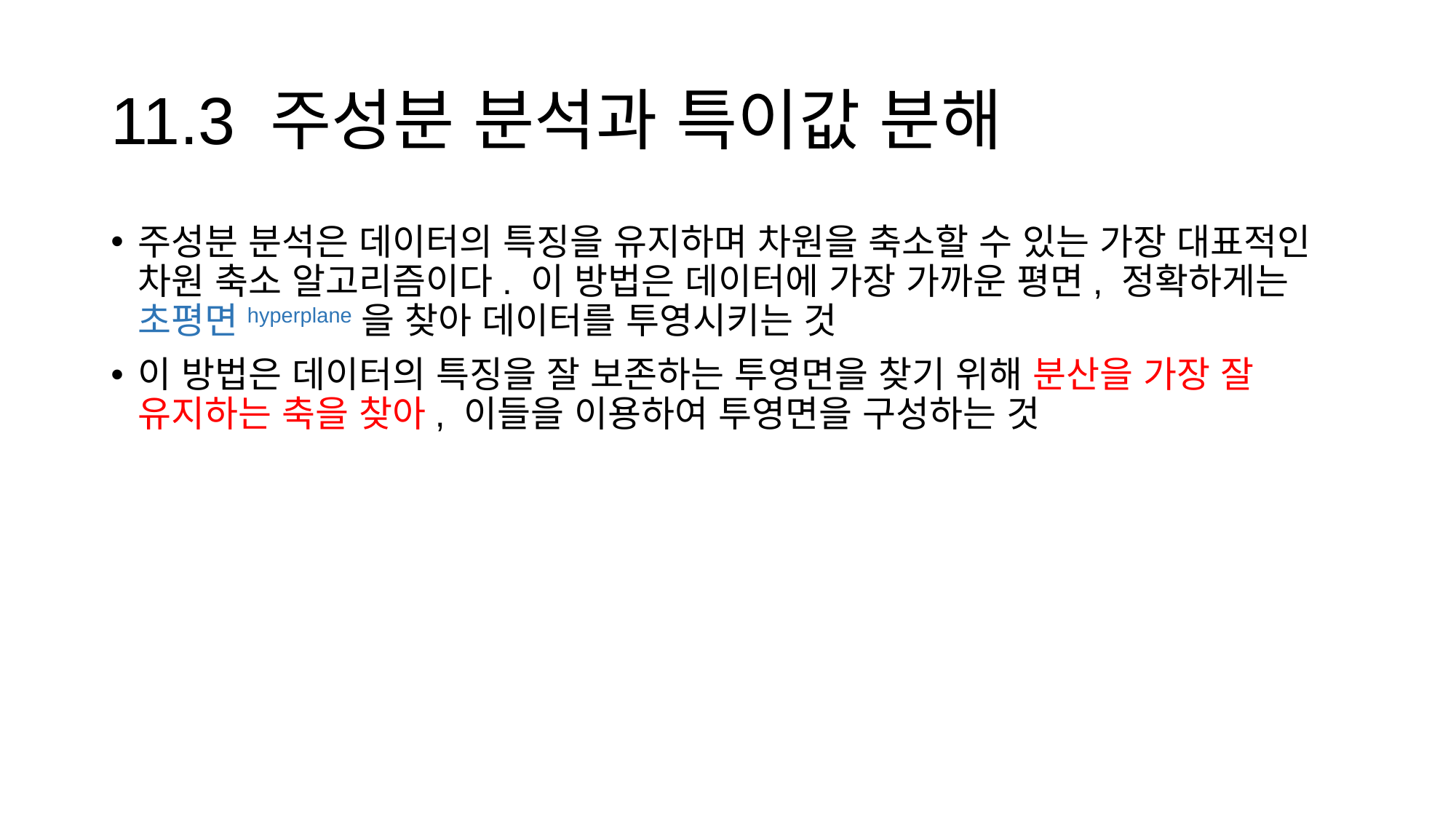

# 11.3 주성분 분석과 특이값 분해
주성분 분석은 데이터의 특징을 유지하며 차원을 축소할 수 있는 가장 대표적인 차원 축소 알고리즘이다. 이 방법은 데이터에 가장 가까운 평면, 정확하게는 초평면hyperplane을 찾아 데이터를 투영시키는 것
이 방법은 데이터의 특징을 잘 보존하는 투영면을 찾기 위해 분산을 가장 잘 유지하는 축을 찾아, 이들을 이용하여 투영면을 구성하는 것